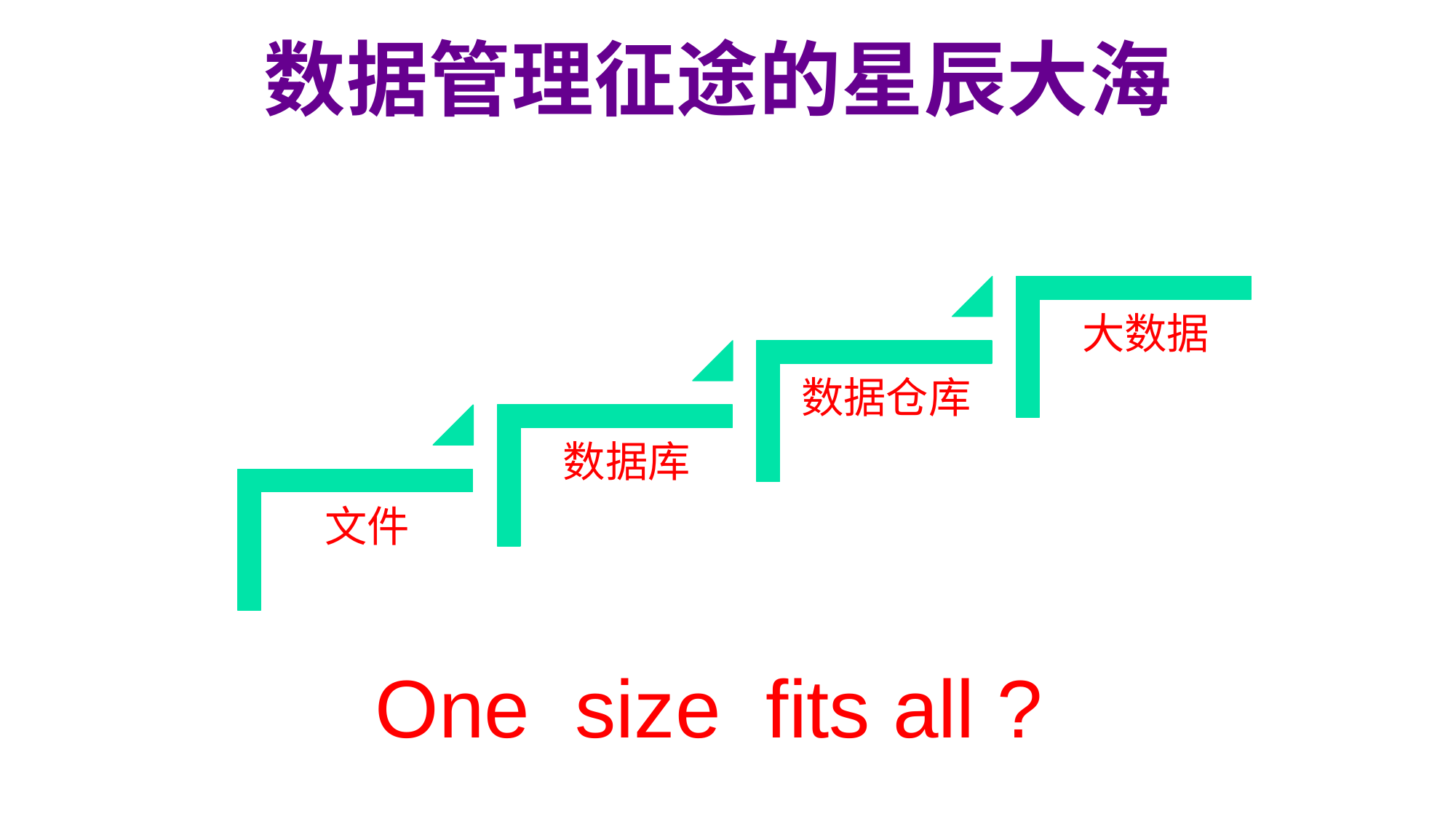

数据管理征途的星辰大海
文件
数据库
数据仓库
大数据
One  size  fits all ?